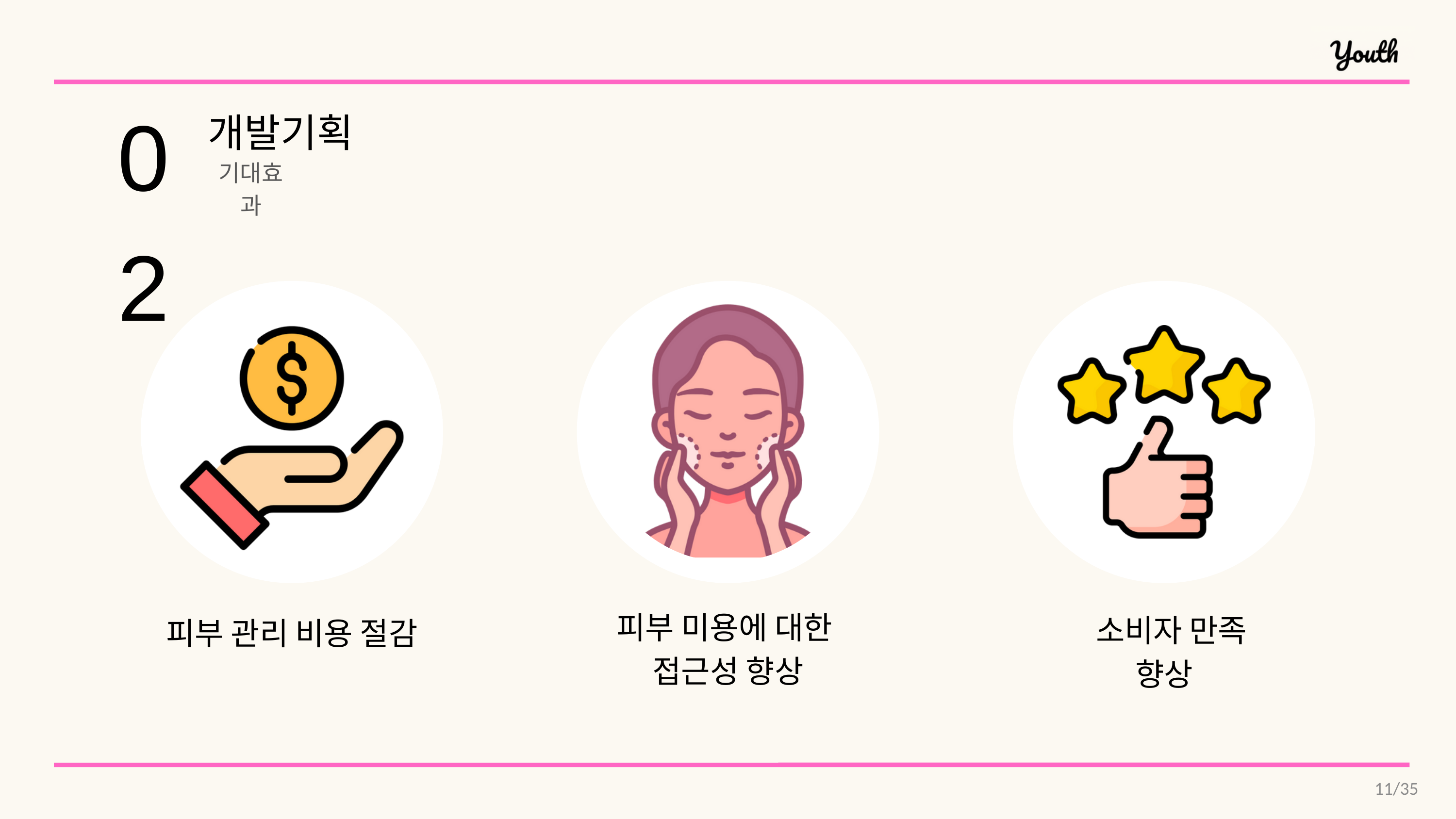

02

개발기획
기대효과

피부 미용에 대한
접근성 향상
 소비자 만족 향상
피부 관리 비용 절감

11/35